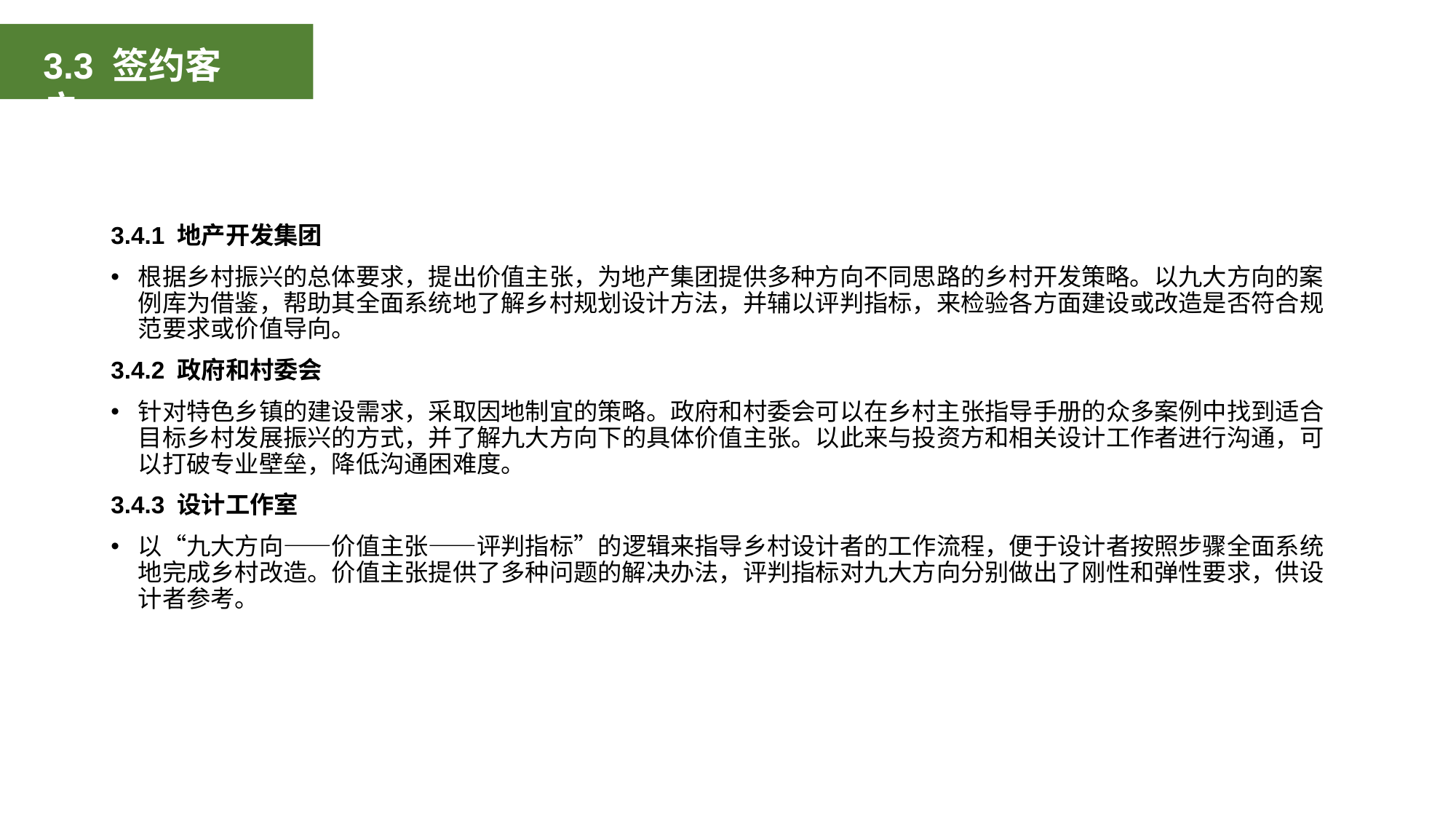

3.3 签约客户
3.4.1 地产开发集团
根据乡村振兴的总体要求，提出价值主张，为地产集团提供多种方向不同思路的乡村开发策略。以九大方向的案例库为借鉴，帮助其全面系统地了解乡村规划设计方法，并辅以评判指标，来检验各方面建设或改造是否符合规范要求或价值导向。
3.4.2 政府和村委会
针对特色乡镇的建设需求，采取因地制宜的策略。政府和村委会可以在乡村主张指导手册的众多案例中找到适合目标乡村发展振兴的方式，并了解九大方向下的具体价值主张。以此来与投资方和相关设计工作者进行沟通，可以打破专业壁垒，降低沟通困难度。
3.4.3 设计工作室
以“九大方向——价值主张——评判指标”的逻辑来指导乡村设计者的工作流程，便于设计者按照步骤全面系统地完成乡村改造。价值主张提供了多种问题的解决办法，评判指标对九大方向分别做出了刚性和弹性要求，供设计者参考。